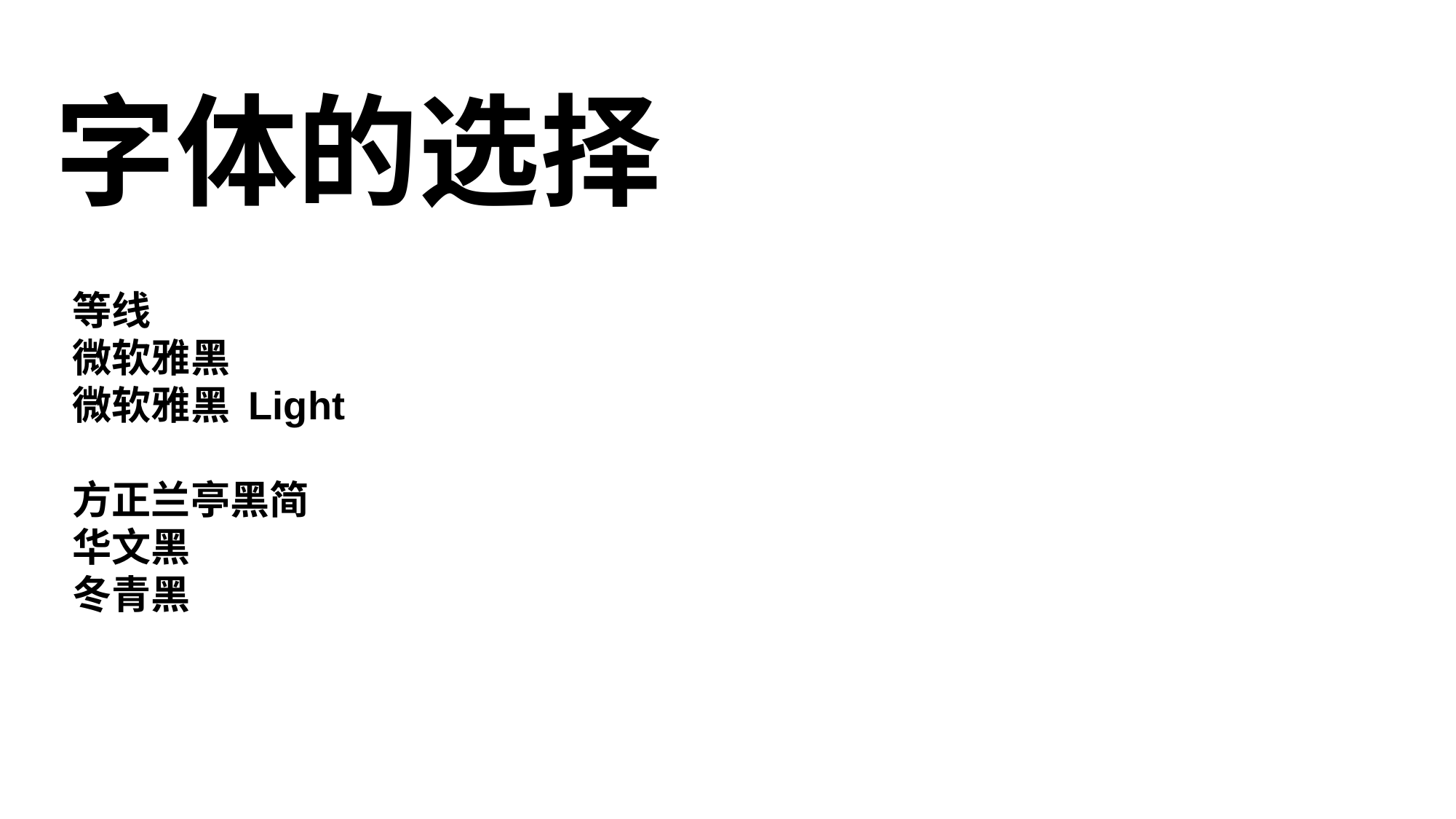

字体的选择
等线
微软雅黑
微软雅黑 Light

方正兰亭黑简
华文黑
冬青黑